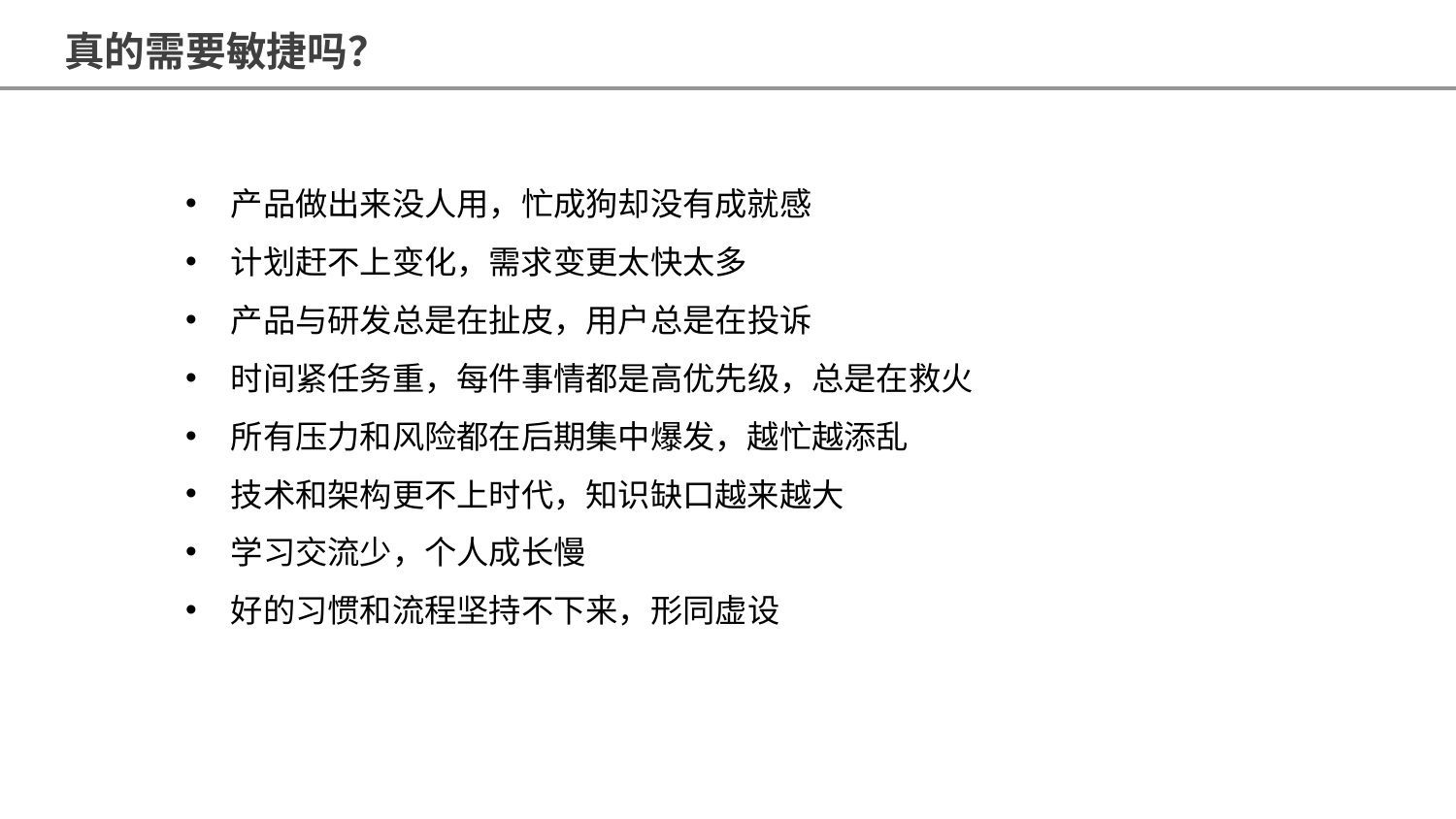

真的需要敏捷吗？
产品做出来没人用，忙成狗却没有成就感
计划赶不上变化，需求变更太快太多
产品与研发总是在扯皮，用户总是在投诉
时间紧任务重，每件事情都是高优先级，总是在救火
所有压力和风险都在后期集中爆发，越忙越添乱
技术和架构更不上时代，知识缺口越来越大
学习交流少，个人成长慢
好的习惯和流程坚持不下来，形同虚设